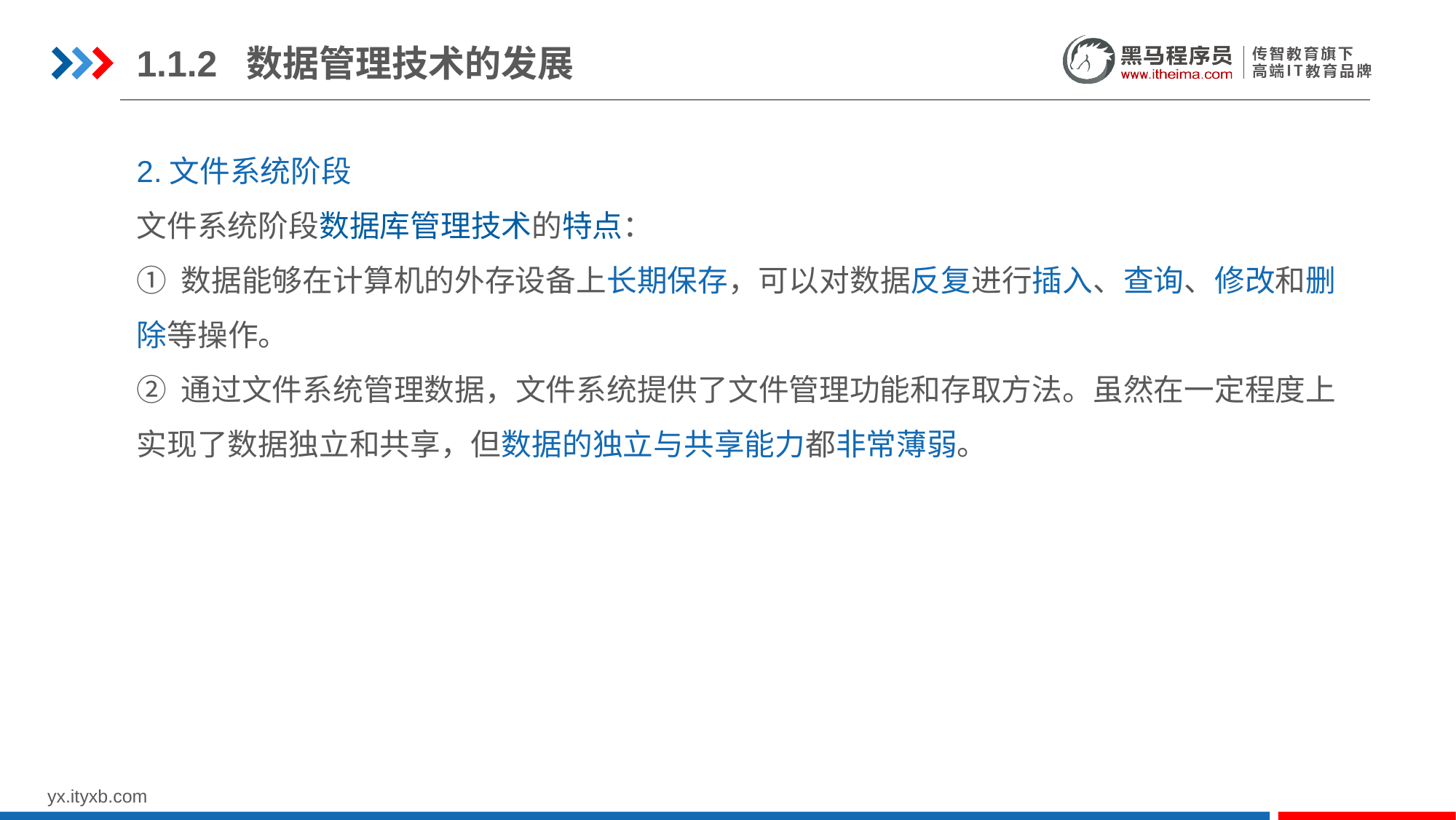

1.1.2  数据管理技术的发展
2.文件系统阶段
文件系统阶段数据库管理技术的特点：
① 数据能够在计算机的外存设备上长期保存，可以对数据反复进行插入、查询、修改和删除等操作。
② 通过文件系统管理数据，文件系统提供了文件管理功能和存取方法。虽然在一定程度上实现了数据独立和共享，但数据的独立与共享能力都非常薄弱。